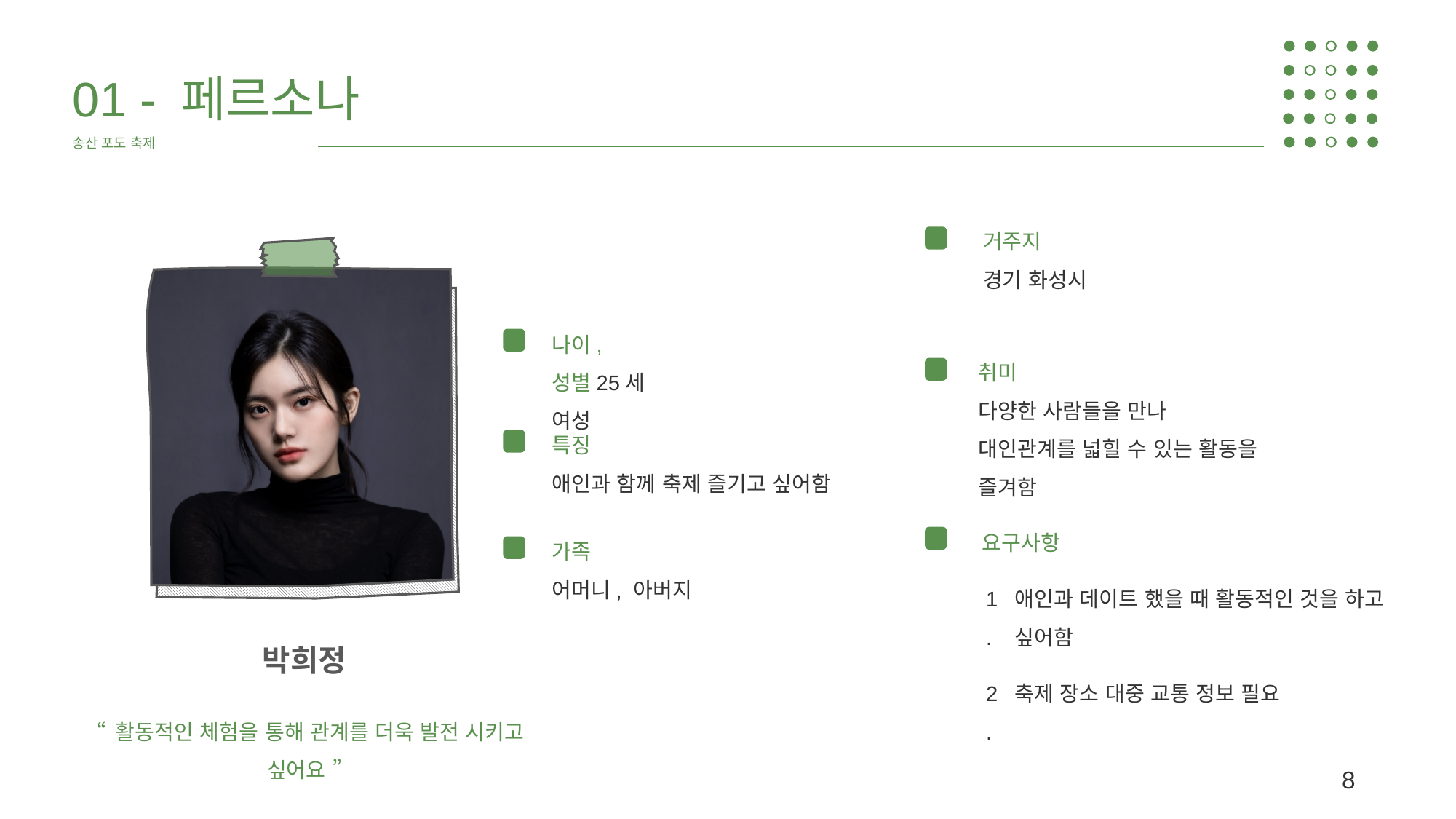

01 - 페르소나
송산 포도 축제

거주지
경기 화성시

나이, 성별25세 여성

취미
다양한 사람들을 만나
대인관계를 넓힐 수 있는 활동을 즐겨함

특징
애인과 함께 축제 즐기고 싶어함

요구사항

1.
애인과 데이트 했을 때 활동적인 것을 하고
싶어함
2.
축제 장소 대중 교통 정보 필요
가족
어머니, 아버지

박희정
“ 활동적인 체험을 통해 관계를 더욱 발전 시키고 싶어요 ”
8